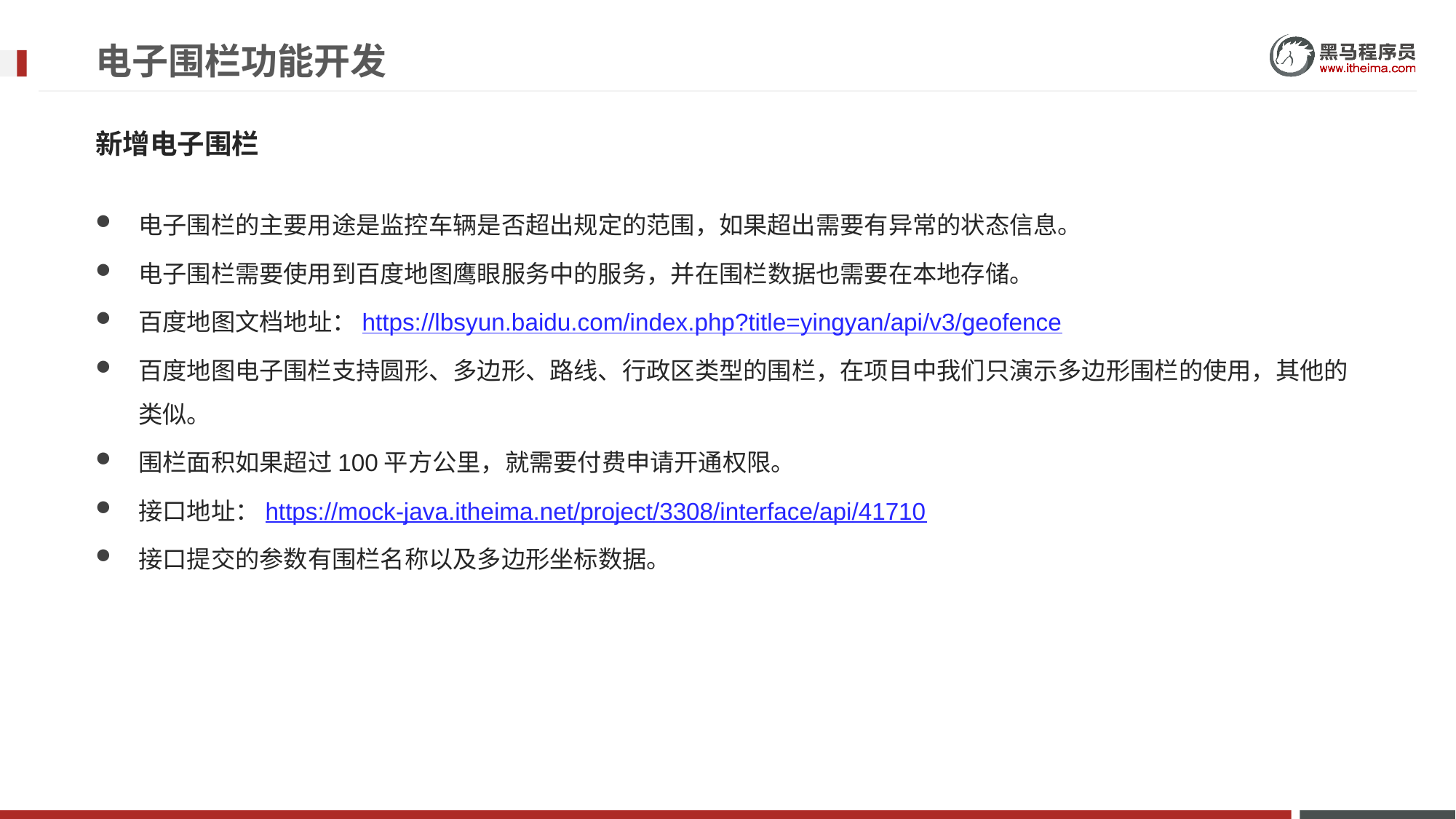

# 电子围栏功能开发
新增电子围栏
电子围栏的主要用途是监控车辆是否超出规定的范围，如果超出需要有异常的状态信息。
电子围栏需要使用到百度地图鹰眼服务中的服务，并在围栏数据也需要在本地存储。
百度地图文档地址：https://lbsyun.baidu.com/index.php?title=yingyan/api/v3/geofence
百度地图电子围栏支持圆形、多边形、路线、行政区类型的围栏，在项目中我们只演示多边形围栏的使用，其他的类似。
围栏面积如果超过100平方公里，就需要付费申请开通权限。
接口地址：https://mock-java.itheima.net/project/3308/interface/api/41710
接口提交的参数有围栏名称以及多边形坐标数据。